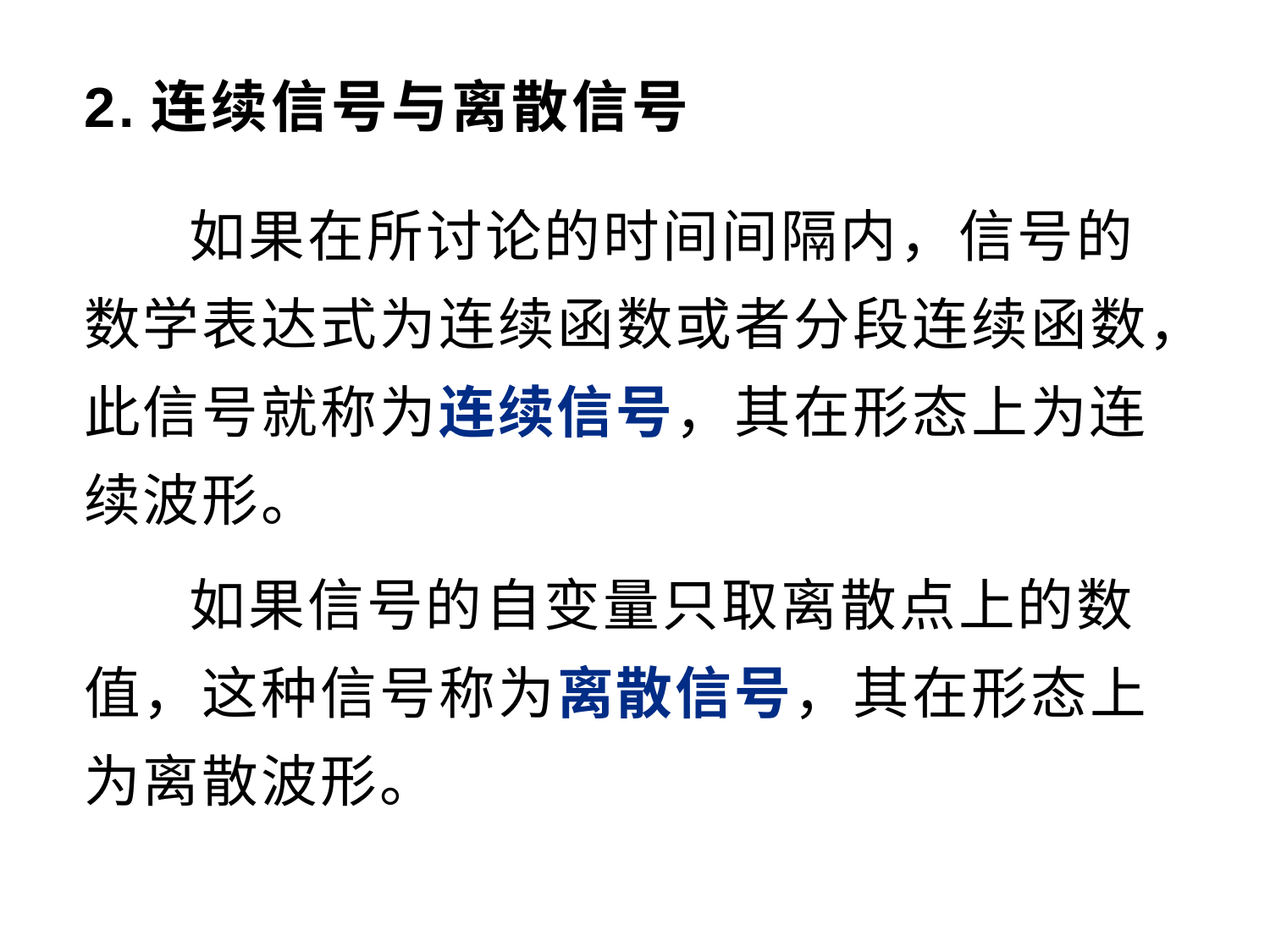

# 2.连续信号与离散信号
      如果在所讨论的时间间隔内，信号的数学表达式为连续函数或者分段连续函数，此信号就称为连续信号，其在形态上为连续波形。
      如果信号的自变量只取离散点上的数值，这种信号称为离散信号，其在形态上为离散波形。